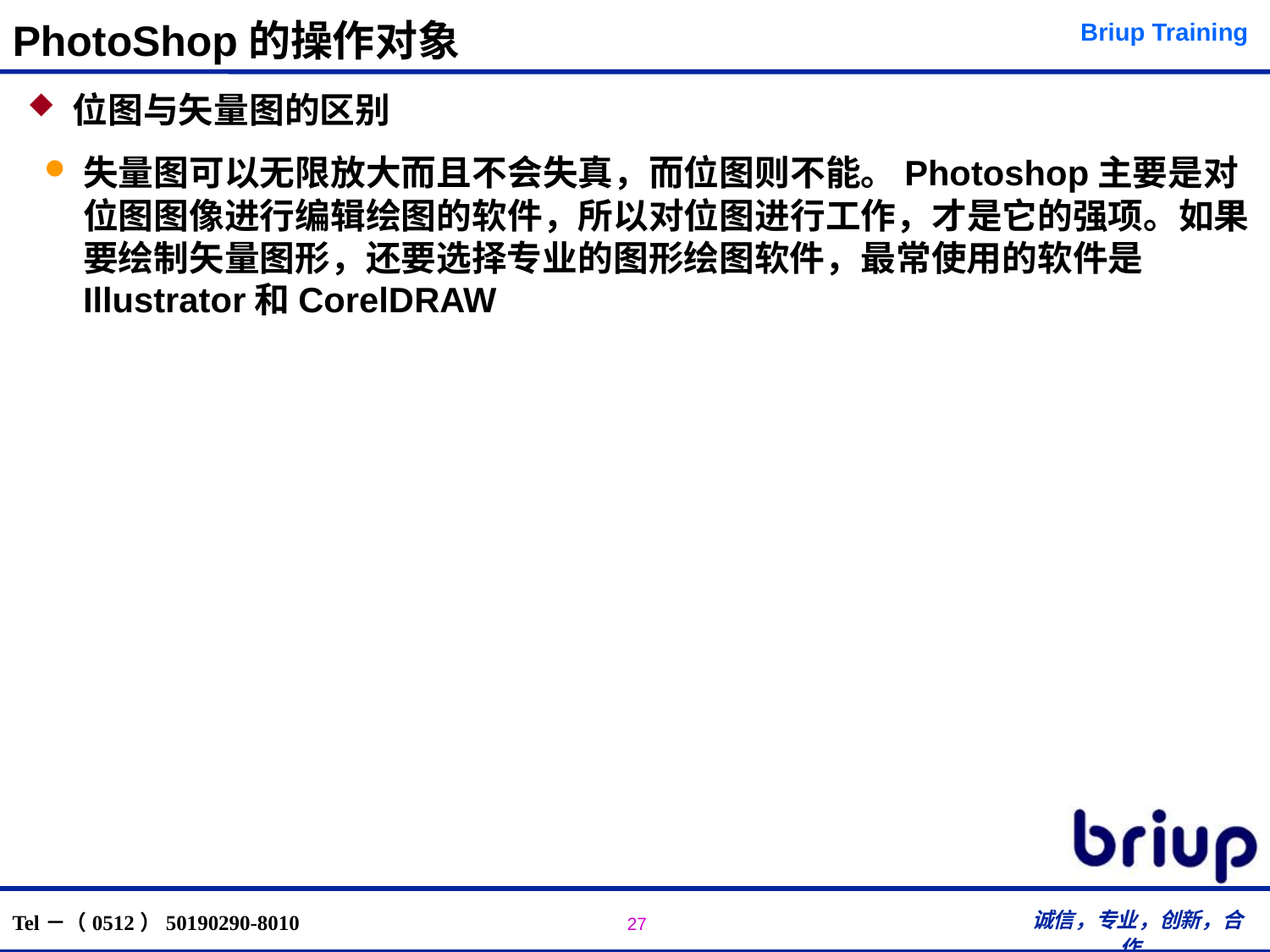

# PhotoShop的操作对象
位图与矢量图的区别
失量图可以无限放大而且不会失真，而位图则不能。Photoshop主要是对位图图像进行编辑绘图的软件，所以对位图进行工作，才是它的强项。如果要绘制矢量图形，还要选择专业的图形绘图软件，最常使用的软件是Illustrator和CorelDRAW